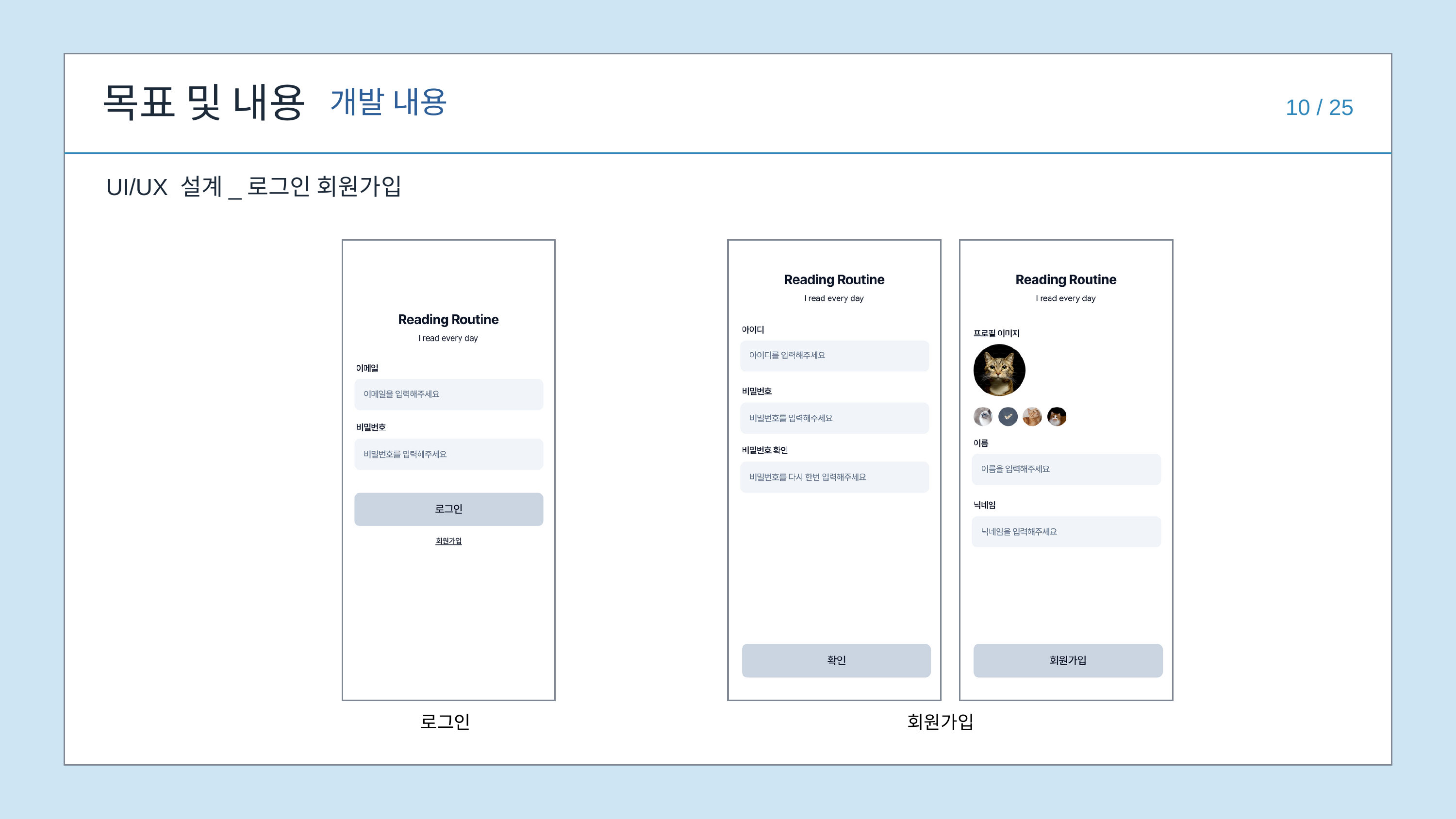

목표 및 내용
개발 내용
10 / 25

UI/UX 설계_로그인 회원가입

로그인
회원가입